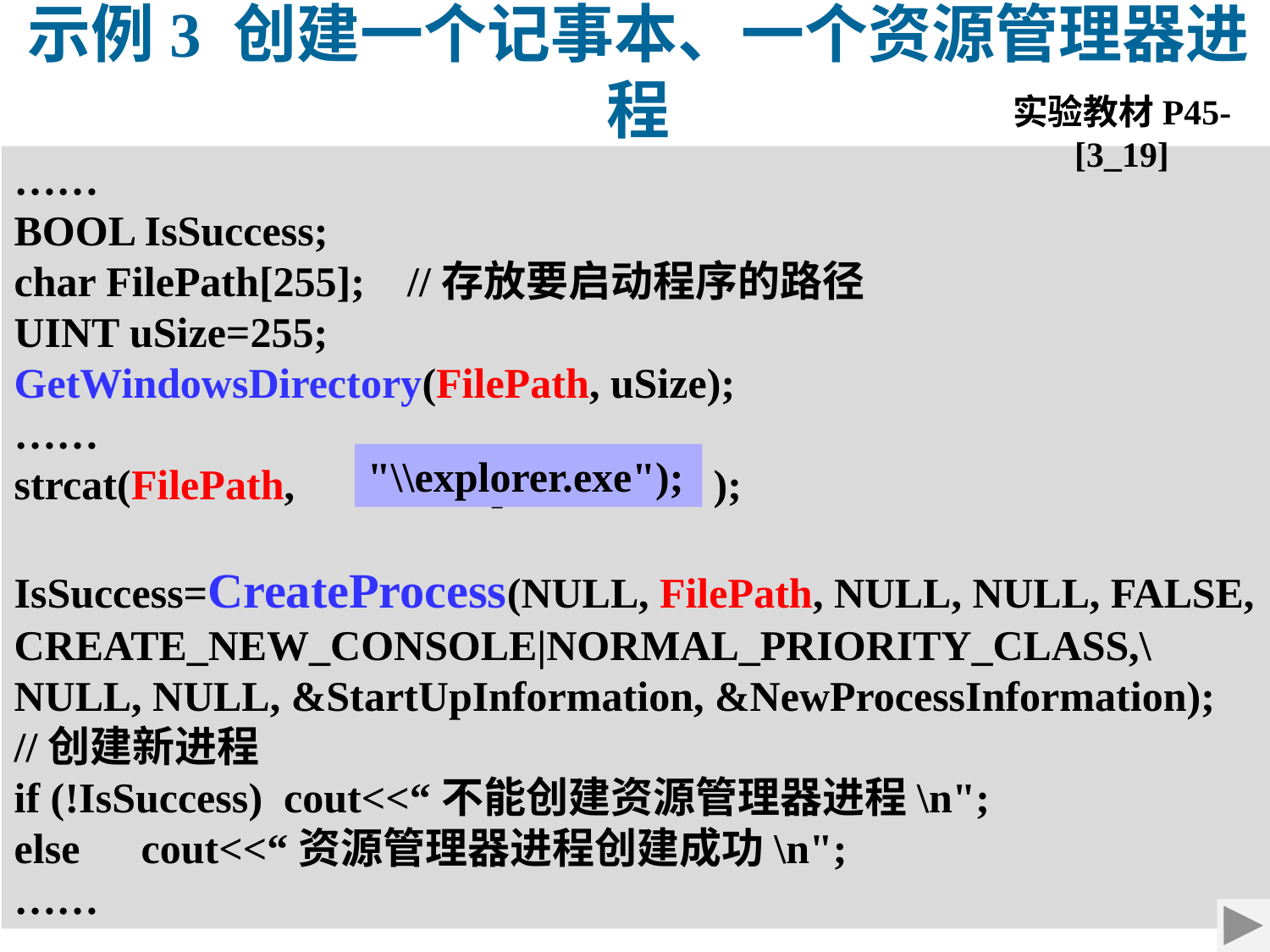

示例3 创建一个记事本、一个资源管理器进程
实验教材P45-[3_19]
……
BOOL IsSuccess;
char FilePath[255];    //存放要启动程序的路径
UINT uSize=255;
GetWindowsDirectory(FilePath, uSize);
……
strcat(FilePath,       “\\notepad.exe”      );

IsSuccess=CreateProcess(NULL, FilePath, NULL, NULL, FALSE, CREATE_NEW_CONSOLE|NORMAL_PRIORITY_CLASS,\
NULL, NULL, &StartUpInformation, &NewProcessInformation);
//创建新进程
if (!IsSuccess)  cout<<“不能创建资源管理器进程\n";
else	cout<<“资源管理器进程创建成功\n";
……
"\\explorer.exe");